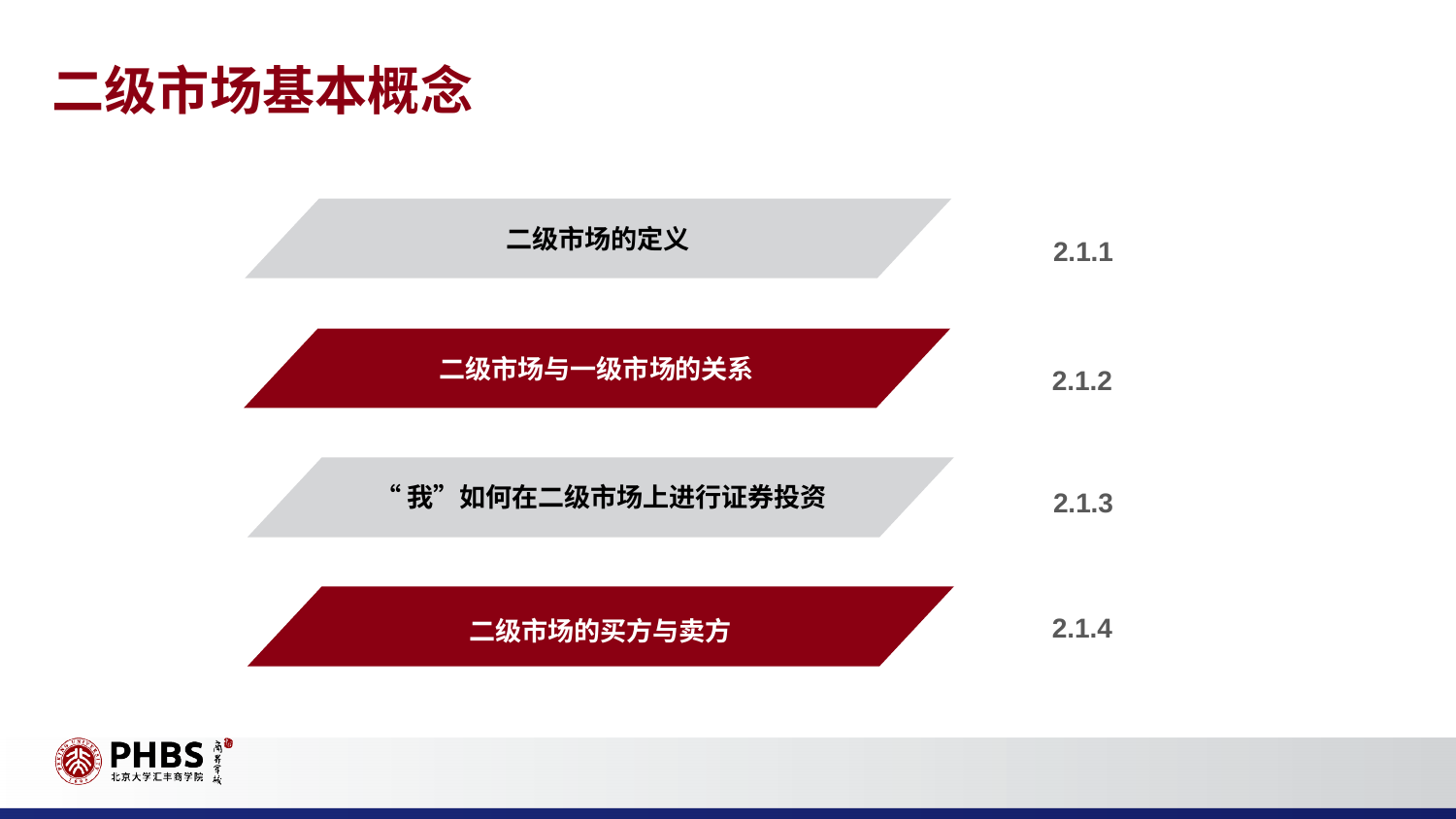

二级市场基本概念

二级市场的定义
2.1.1

二级市场与一级市场的关系
2.1.2

“我”如何在二级市场上进行证券投资
2.1.3

二级市场的买方与卖方
2.1.4